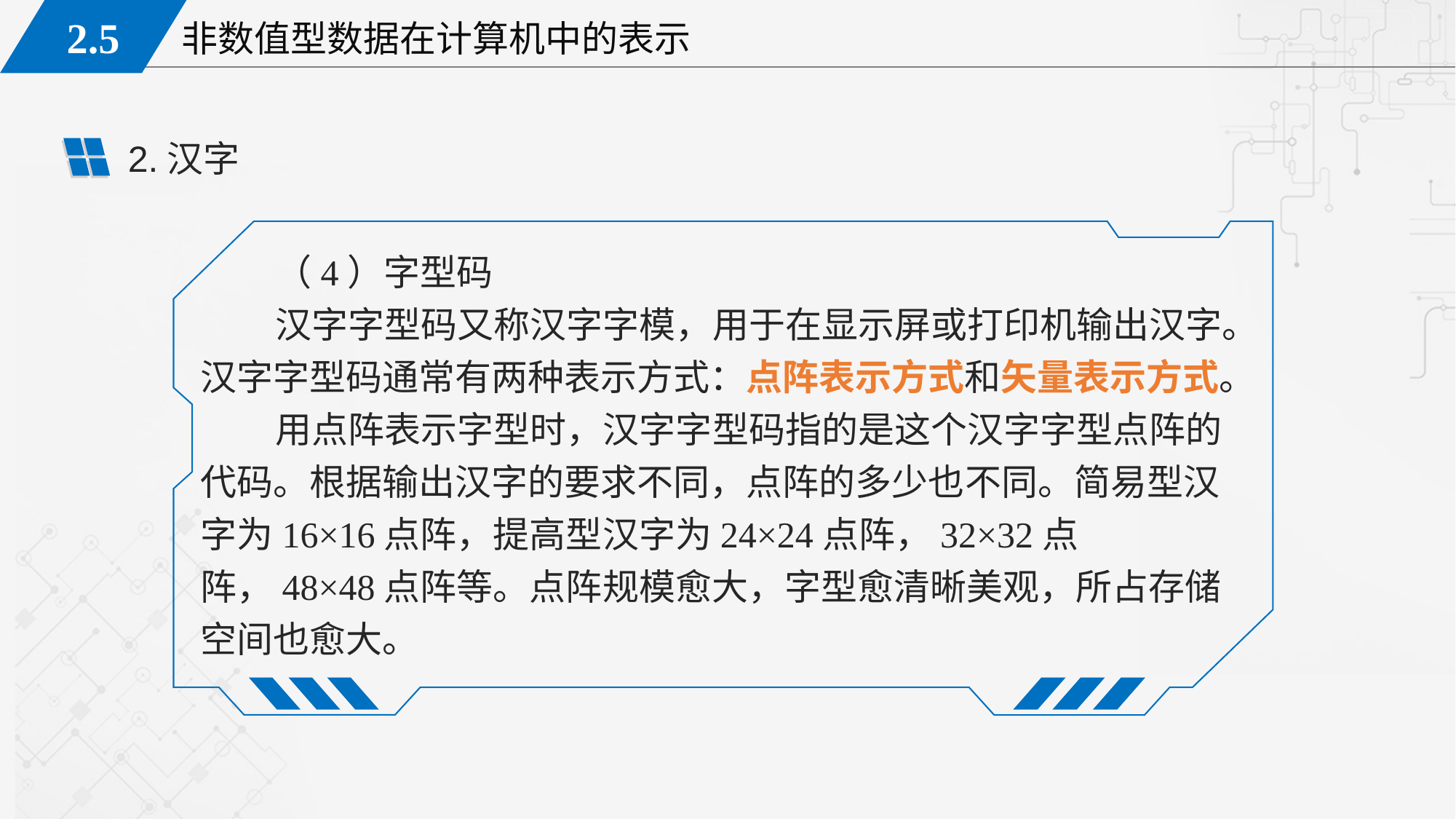

2.汉字

（4）字型码
汉字字型码又称汉字字模，用于在显示屏或打印机输出汉字。汉字字型码通常有两种表示方式：点阵表示方式和矢量表示方式。
用点阵表示字型时，汉字字型码指的是这个汉字字型点阵的代码。根据输出汉字的要求不同，点阵的多少也不同。简易型汉字为16×16点阵，提高型汉字为24×24点阵，32×32点阵，48×48点阵等。点阵规模愈大，字型愈清晰美观，所占存储空间也愈大。